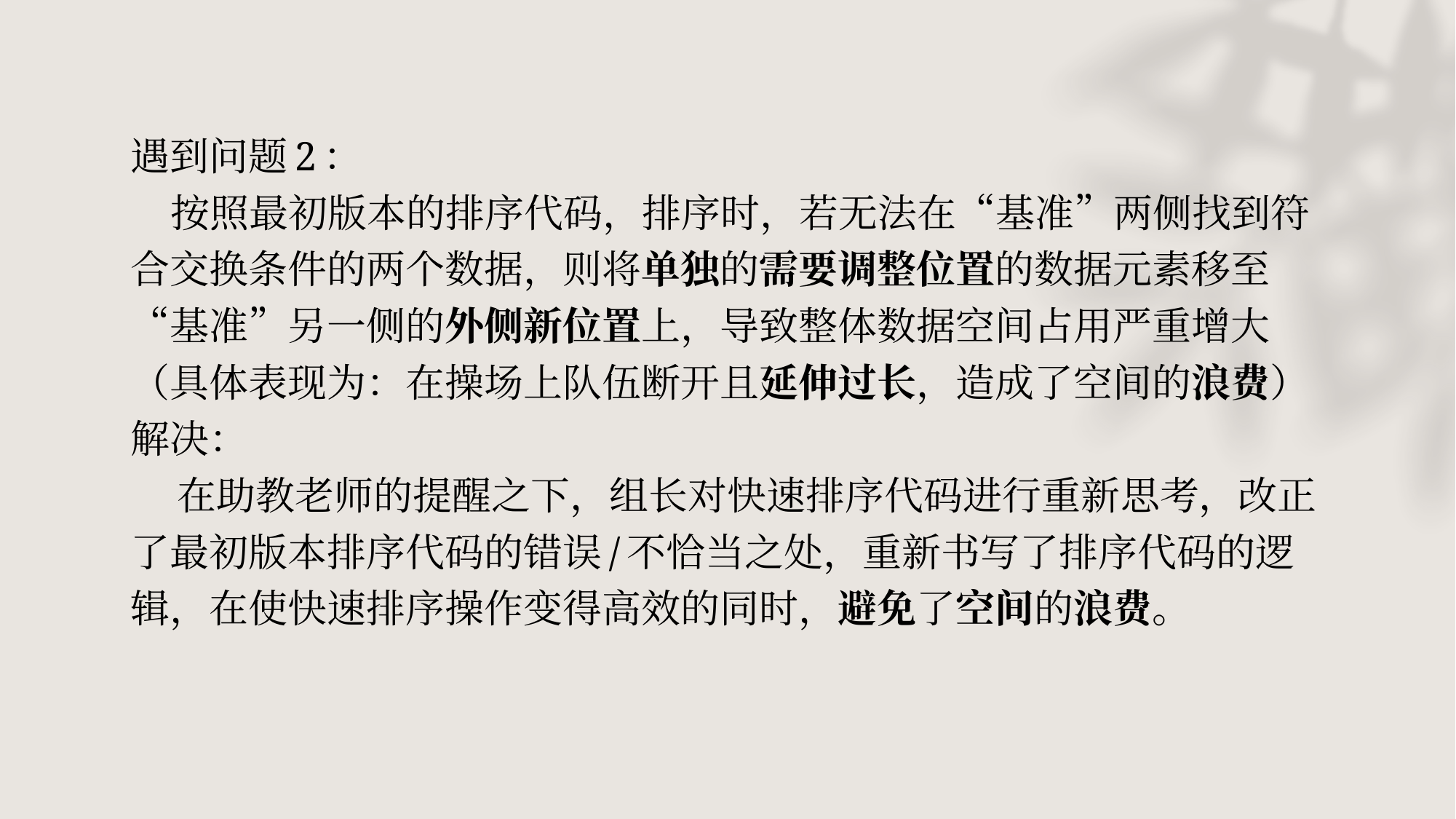

遇到问题2：
    按照最初版本的排序代码，排序时，若无法在“基准”两侧找到符合交换条件的两个数据，则将单独的需要调整位置的数据元素移至“基准”另一侧的外侧新位置上，导致整体数据空间占用严重增大（具体表现为：在操场上队伍断开且延伸过长，造成了空间的浪费）
解决：
    在助教老师的提醒之下，组长对快速排序代码进行重新思考，改正了最初版本排序代码的错误/不恰当之处，重新书写了排序代码的逻辑，在使快速排序操作变得高效的同时，避免了空间的浪费。